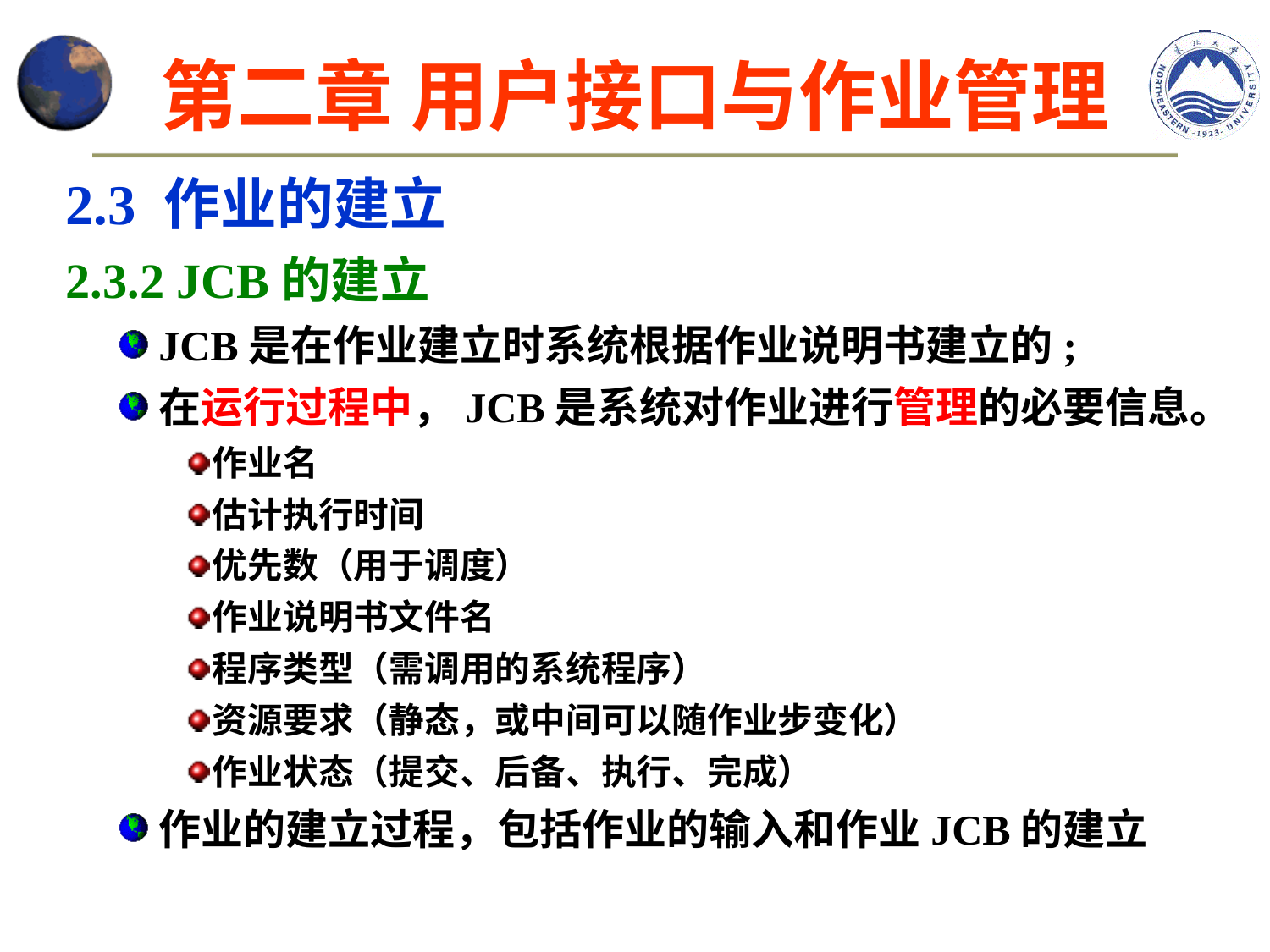

# 第二章 用户接口与作业管理
2.3 作业的建立
2.3.2 JCB的建立
JCB是在作业建立时系统根据作业说明书建立的;
在运行过程中，JCB是系统对作业进行管理的必要信息。
作业名
估计执行时间
优先数（用于调度）
作业说明书文件名
程序类型（需调用的系统程序）
资源要求（静态，或中间可以随作业步变化）
作业状态（提交、后备、执行、完成）
作业的建立过程，包括作业的输入和作业JCB的建立